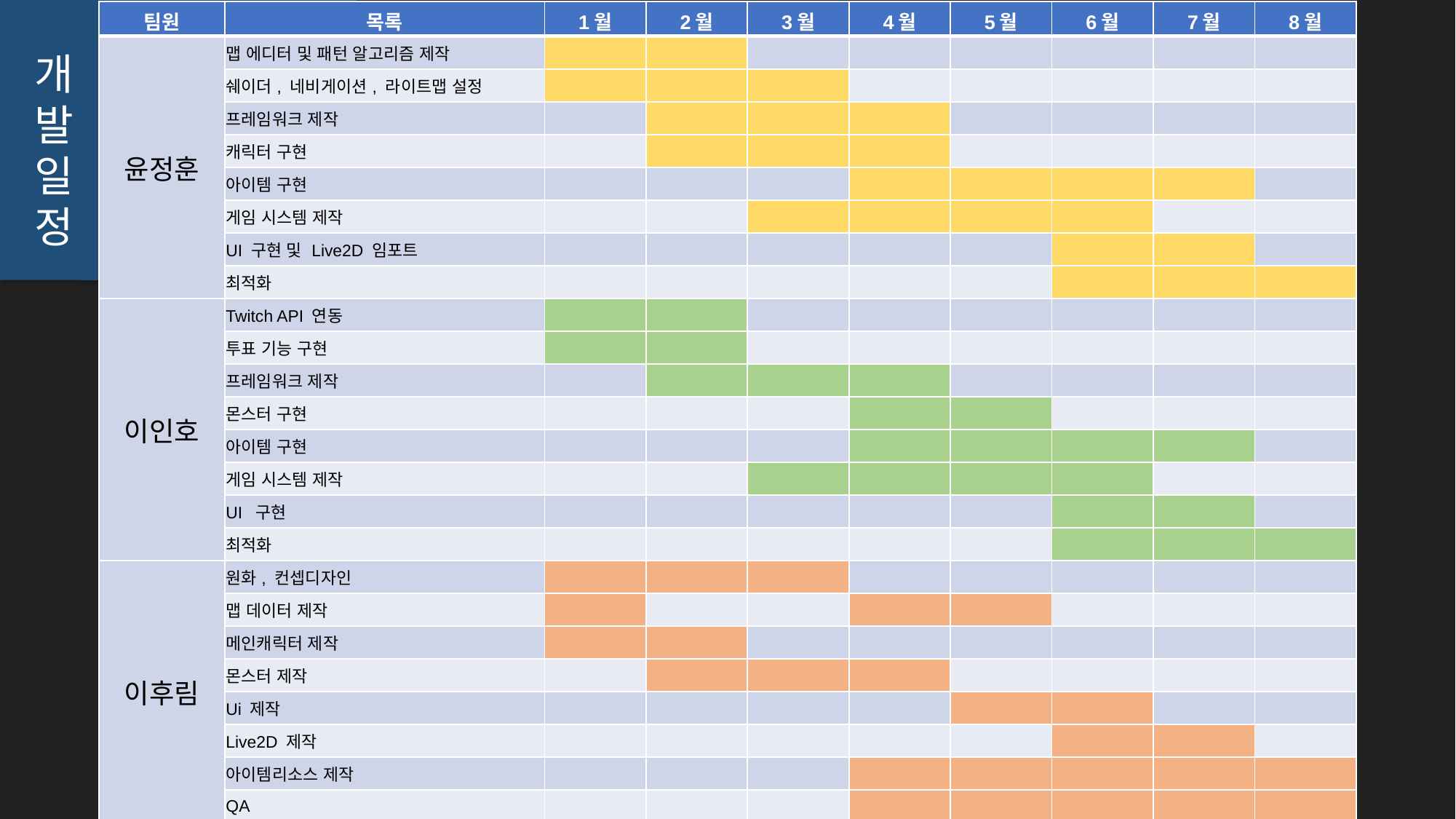

| 팀원 | 목록 | 1월 | 2월 | 3월 | 4월 | 5월 | 6월 | 7월 | 8월 |
| --- | --- | --- | --- | --- | --- | --- | --- | --- | --- |
| 윤정훈 | 맵 에디터 및 패턴 알고리즘 제작 |  |  |  |  |  |  |  |  |
|  | 쉐이더, 네비게이션, 라이트맵 설정 |  |  |  |  |  |  |  |  |
|  | 프레임워크 제작 |  |  |  |  |  |  |  |  |
|  | 캐릭터 구현 |  |  |  |  |  |  |  |  |
|  | 아이템 구현 |  |  |  |  |  |  |  |  |
|  | 게임 시스템 제작 |  |  |  |  |  |  |  |  |
|  | UI 구현 및 Live2D 임포트 |  |  |  |  |  |  |  |  |
|  | 최적화 |  |  |  |  |  |  |  |  |
| 이인호 | Twitch API 연동 |  |  |  |  |  |  |  |  |
|  | 투표 기능 구현 |  |  |  |  |  |  |  |  |
|  | 프레임워크 제작 |  |  |  |  |  |  |  |  |
|  | 몬스터 구현 |  |  |  |  |  |  |  |  |
|  | 아이템 구현 |  |  |  |  |  |  |  |  |
|  | 게임 시스템 제작 |  |  |  |  |  |  |  |  |
|  | UI 구현 |  |  |  |  |  |  |  |  |
|  | 최적화 |  |  |  |  |  |  |  |  |
| 이후림 | 원화, 컨셉디자인 |  |  |  |  |  |  |  |  |
|  | 맵 데이터 제작 |  |  |  |  |  |  |  |  |
|  | 메인캐릭터 제작 |  |  |  |  |  |  |  |  |
|  | 몬스터 제작 |  |  |  |  |  |  |  |  |
|  | Ui 제작 |  |  |  |  |  |  |  |  |
|  | Live2D 제작 |  |  |  |  |  |  |  |  |
|  | 아이템리소스 제작 |  |  |  |  |  |  |  |  |
|  | QA |  |  |  |  |  |  |  |  |

개
발
일
정